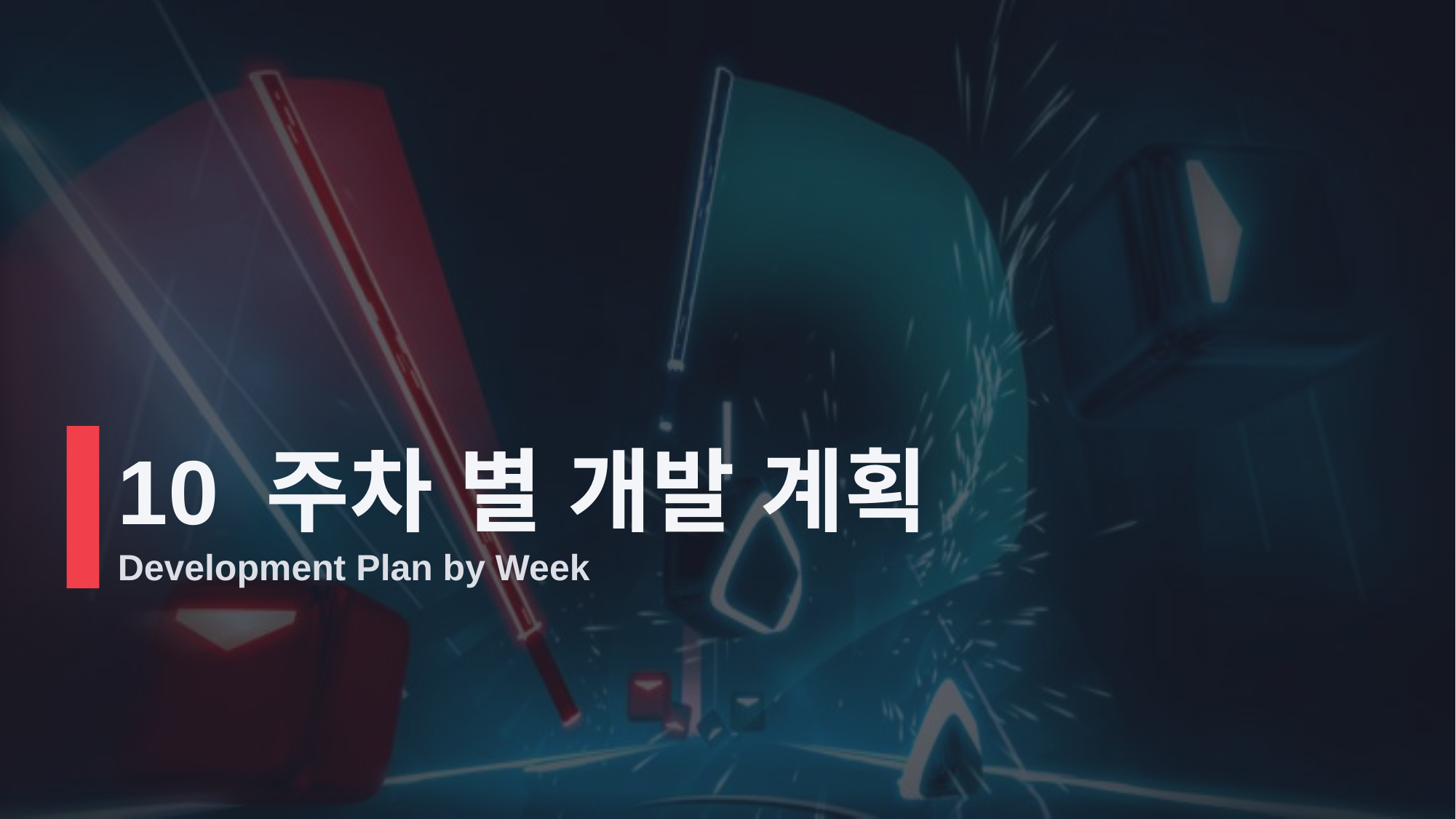

# 10 주차 별 개발 계획
Development Plan by Week